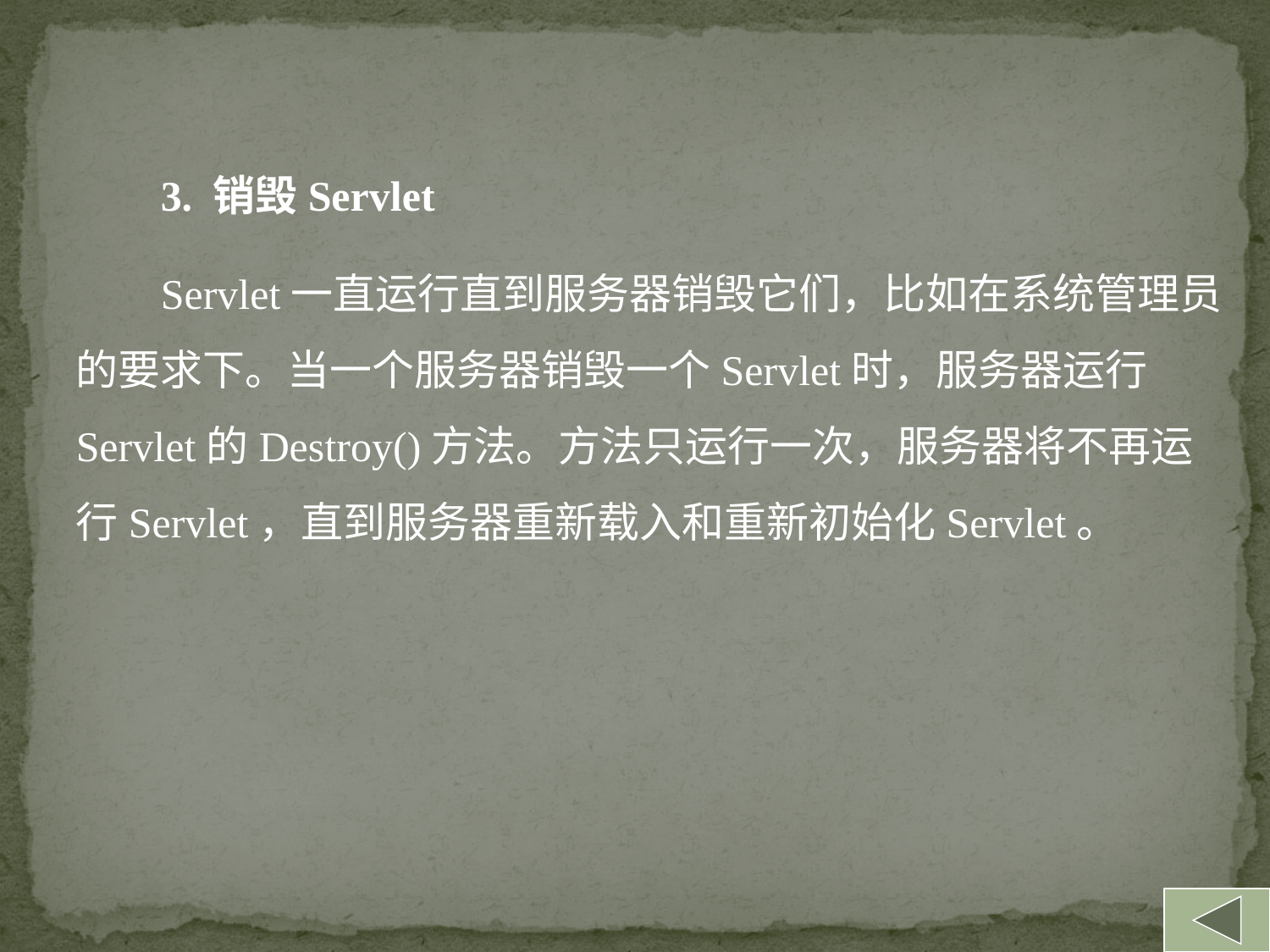

3. 销毁Servlet
        Servlet一直运行直到服务器销毁它们，比如在系统管理员的要求下。当一个服务器销毁一个Servlet时，服务器运行Servlet的Destroy()方法。方法只运行一次，服务器将不再运行Servlet，直到服务器重新载入和重新初始化Servlet。